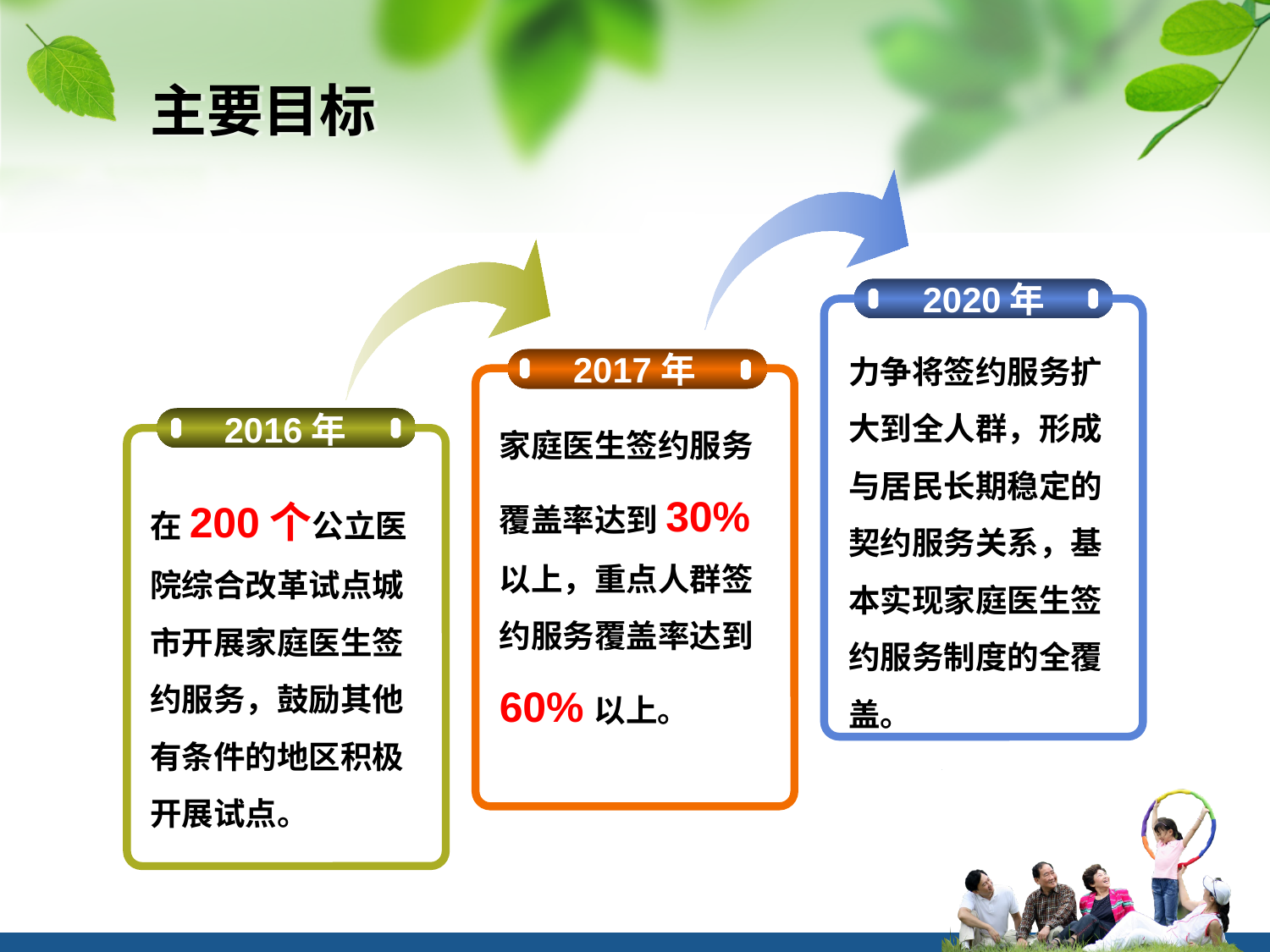

主要目标

2020年

力争将签约服务扩大到全人群，形成与居民长期稳定的契约服务关系，基本实现家庭医生签约服务制度的全覆盖。

2017年

家庭医生签约服务覆盖率达到30%以上，重点人群签约服务覆盖率达到60%以上。
2016年

在200个公立医院综合改革试点城市开展家庭医生签约服务，鼓励其他有条件的地区积极开展试点。